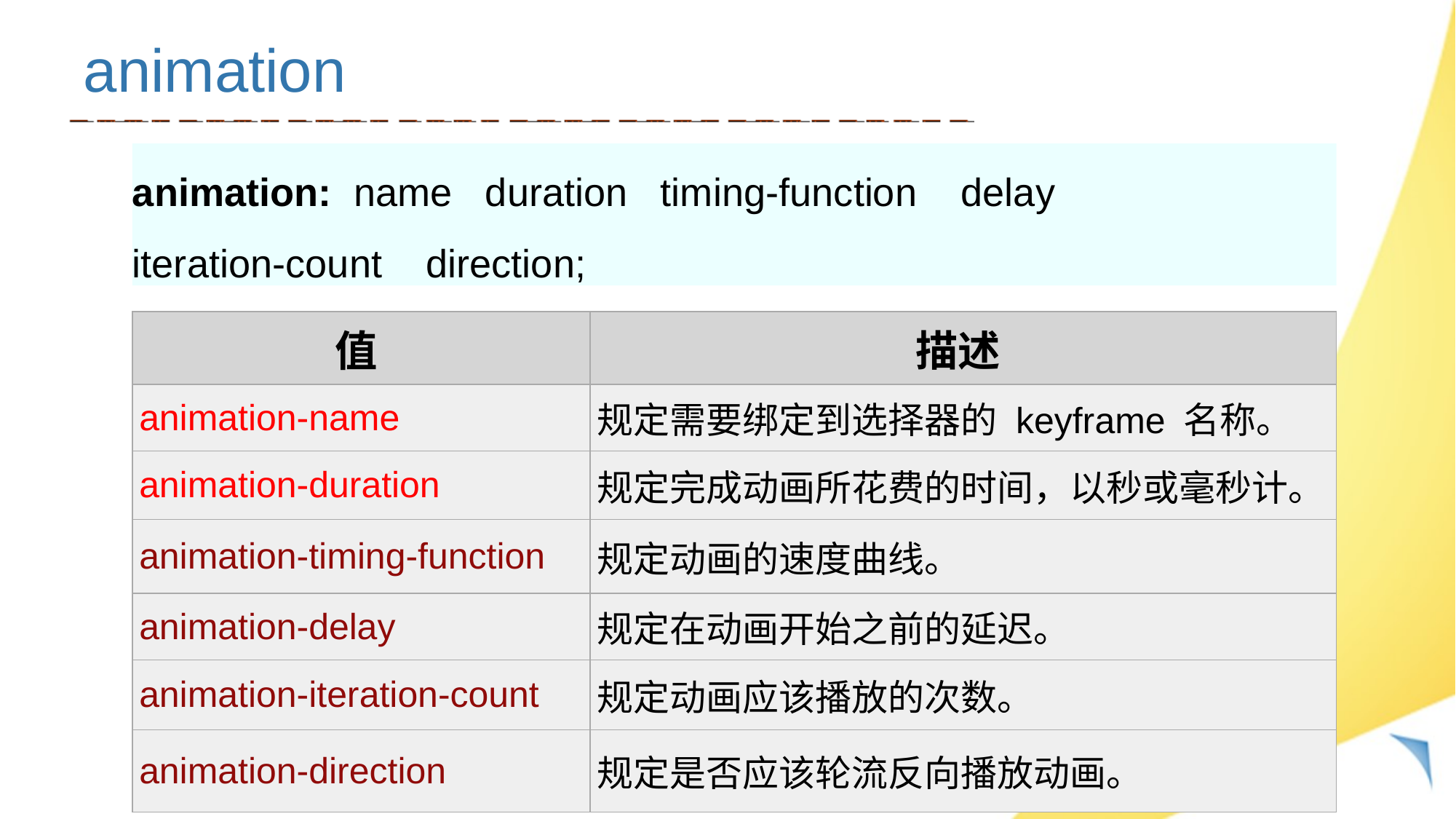

# animation
animation:  name   duration   timing-function    delay            iteration-count    direction;
| 值 | 描述 |
| --- | --- |
| animation-name | 规定需要绑定到选择器的 keyframe 名称。 |
| animation-duration | 规定完成动画所花费的时间，以秒或毫秒计。 |
| animation-timing-function | 规定动画的速度曲线。 |
| animation-delay | 规定在动画开始之前的延迟。 |
| animation-iteration-count | 规定动画应该播放的次数。 |
| animation-direction | 规定是否应该轮流反向播放动画。 |